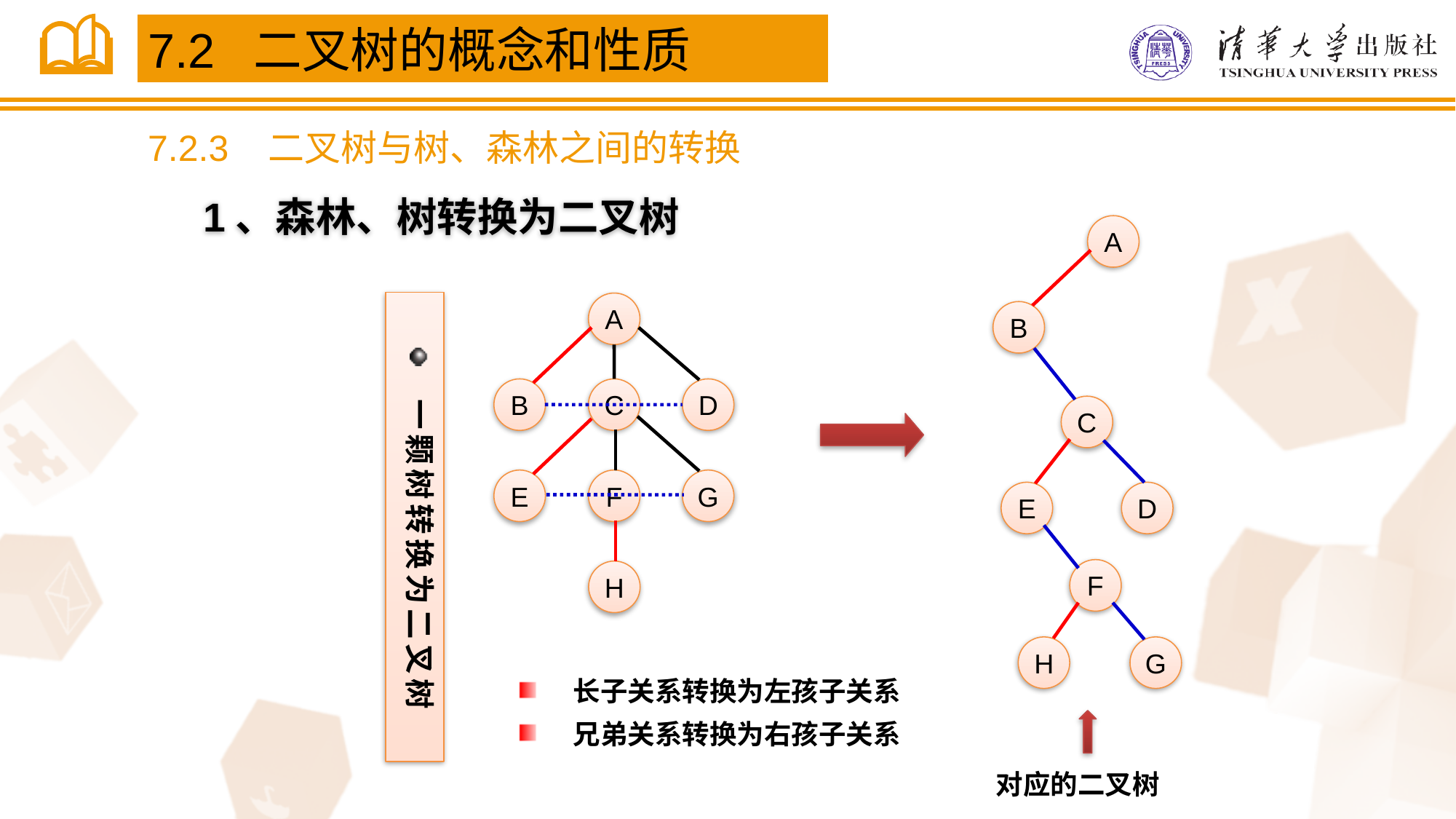

7.2  二叉树的概念和性质

7.2.3   二叉树与树、森林之间的转换
1、森林、树转换为二叉树
A

B

C

E
D

F

H
G

一颗树转换为二叉树
A

B
C
D

E
F
G

H
长子关系转换为左孩子关系
兄弟关系转换为右孩子关系

对应的二叉树